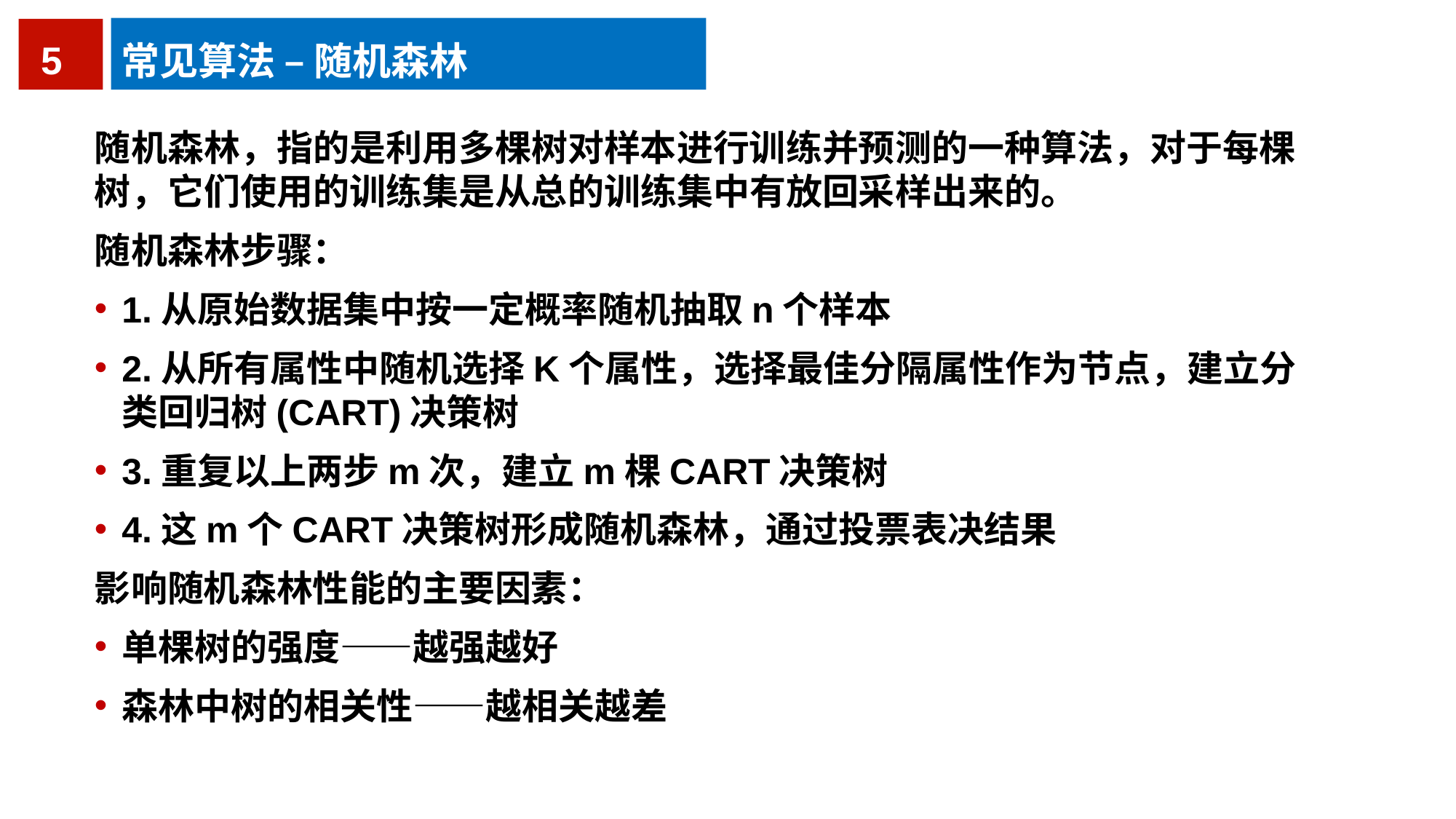

5
常见算法 – 随机森林
随机森林，指的是利用多棵树对样本进行训练并预测的一种算法，对于每棵树，它们使用的训练集是从总的训练集中有放回采样出来的。
随机森林步骤：
1.从原始数据集中按一定概率随机抽取n个样本
2.从所有属性中随机选择K个属性，选择最佳分隔属性作为节点，建立分类回归树(CART)决策树
3.重复以上两步m次，建立m棵CART决策树
4.这m个CART决策树形成随机森林，通过投票表决结果
影响随机森林性能的主要因素：
单棵树的强度——越强越好
森林中树的相关性——越相关越差